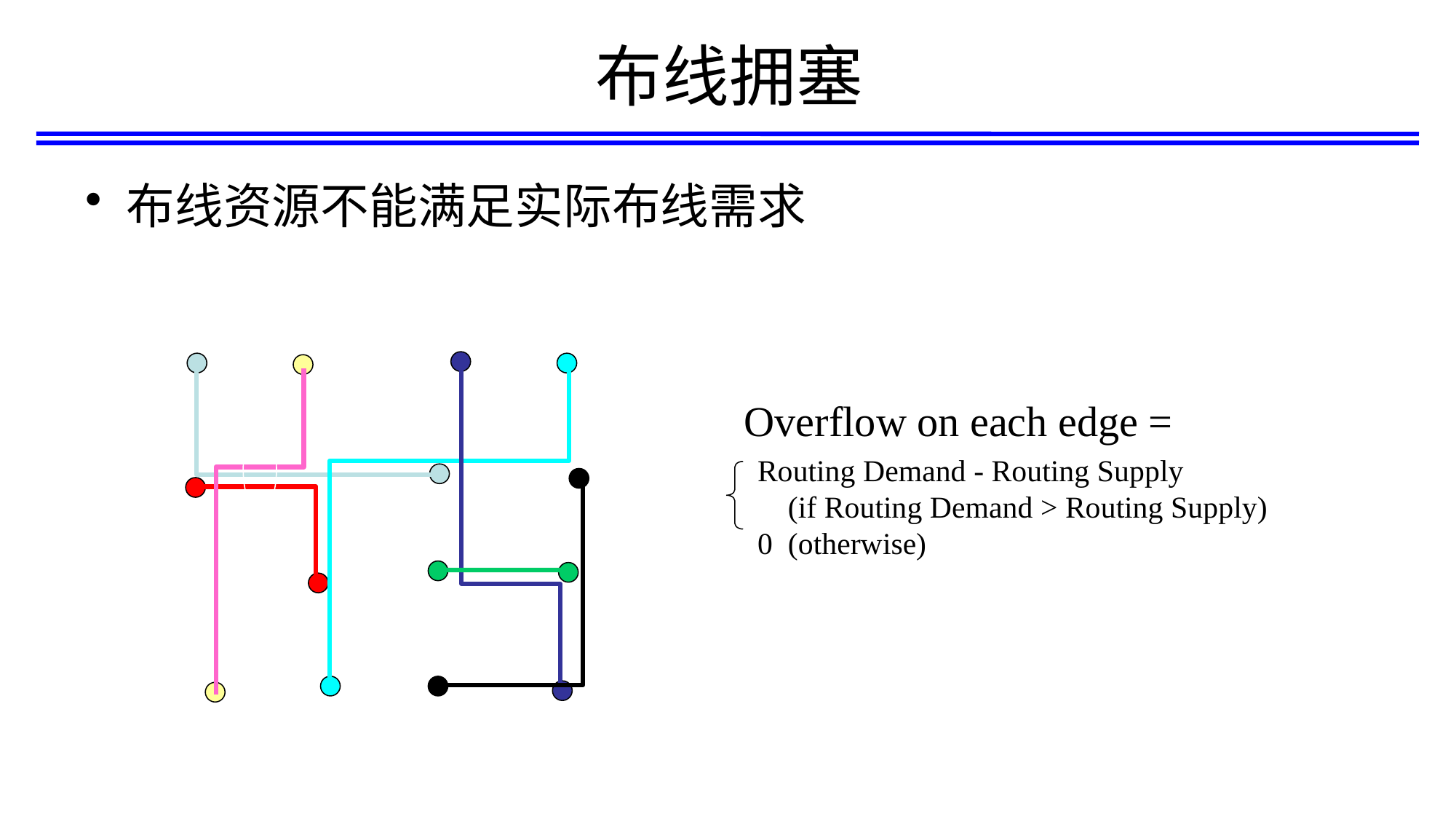

# 布线拥塞
布线资源不能满足实际布线需求

Overflow on each edge =

Routing Demand - Routing Supply
    (if Routing Demand > Routing Supply)
0  (otherwise)